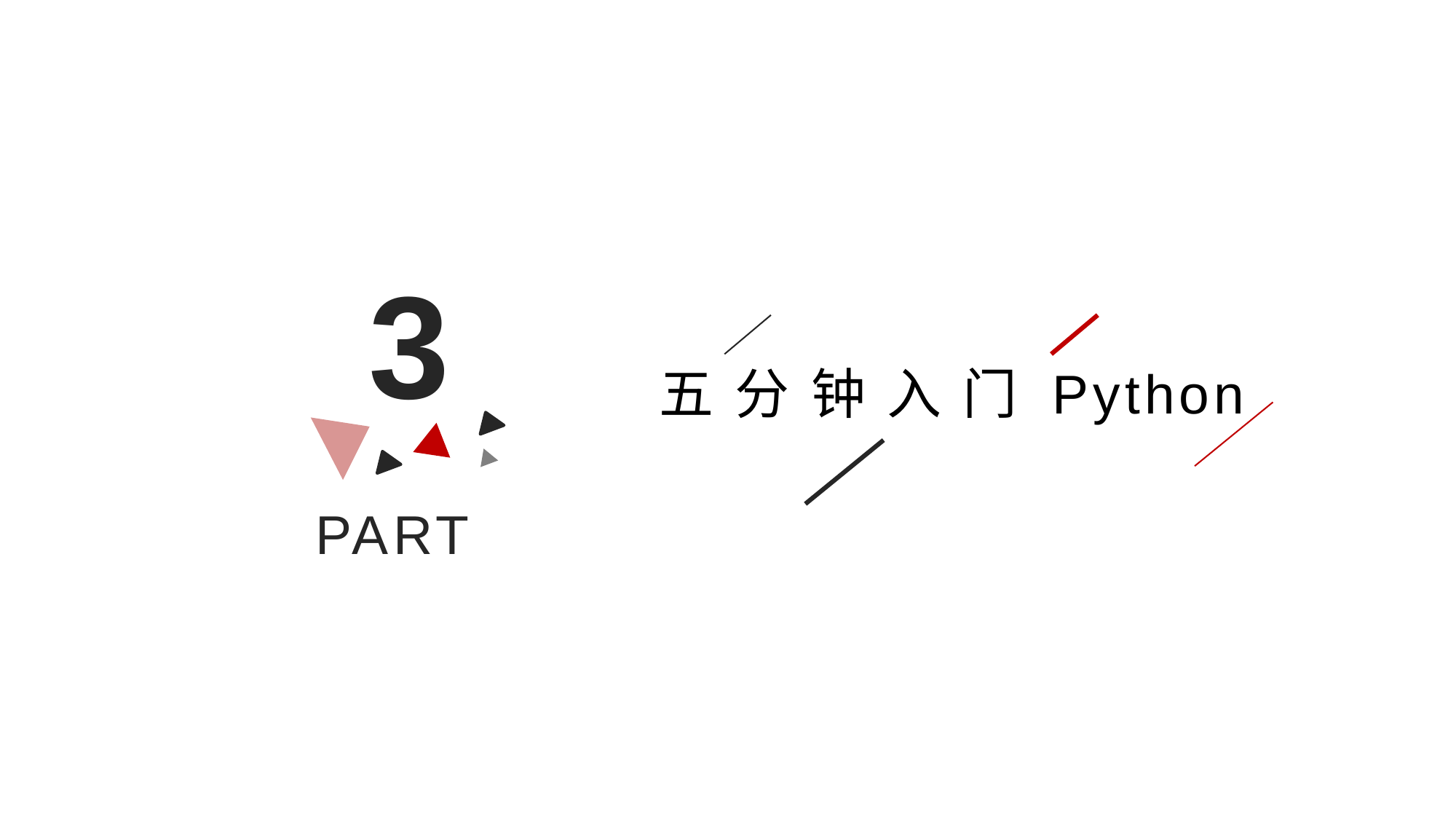

3
 五 分 钟 入 门 Python

PART